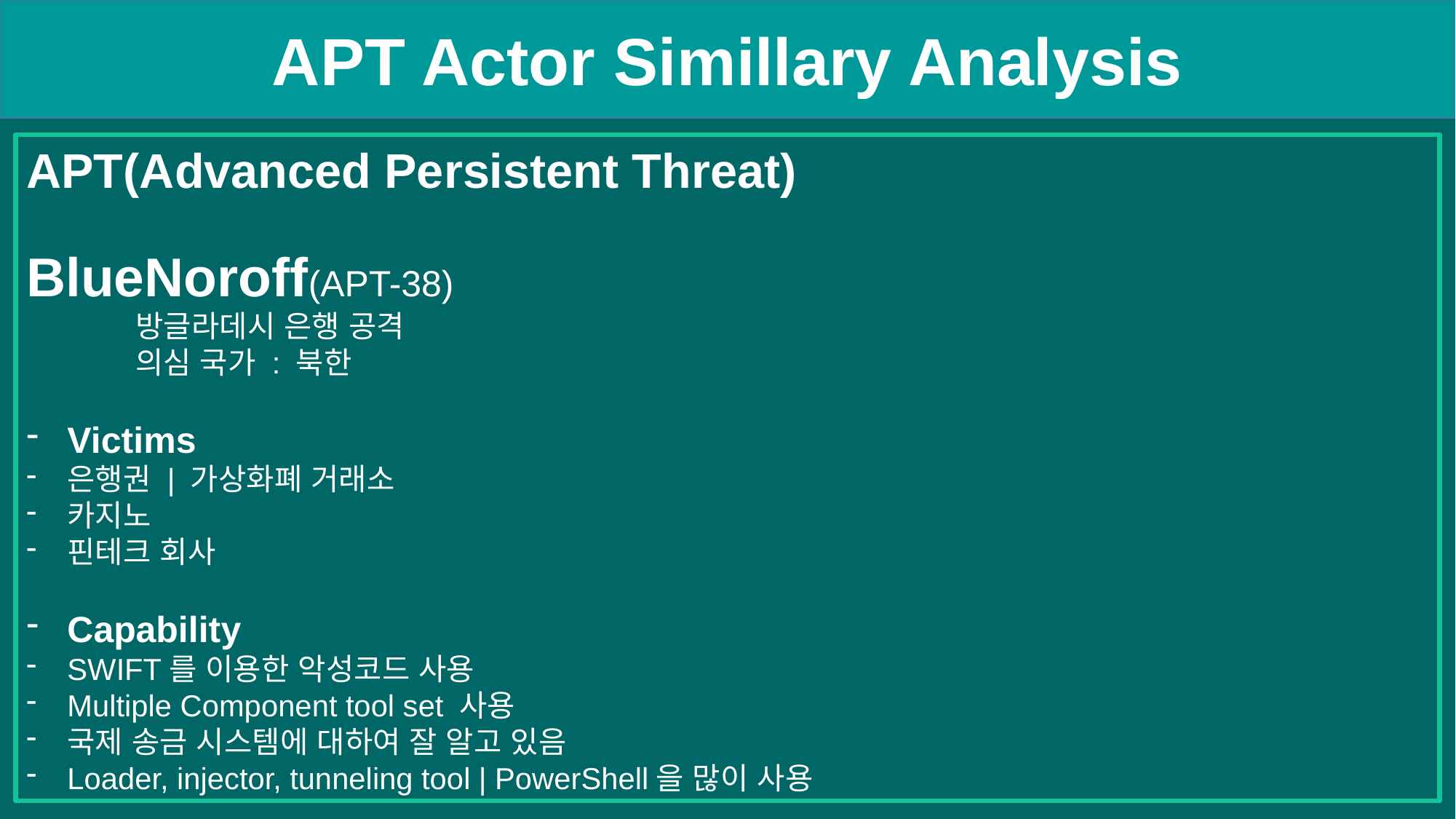

APT Actor Simillary Analysis
APT(Advanced Persistent Threat)

BlueNoroff(APT-38)
	방글라데시 은행 공격
	의심 국가 : 북한

Victims
은행권 | 가상화폐 거래소
카지노
핀테크 회사

Capability
SWIFT를 이용한 악성코드 사용
Multiple Component tool set 사용
국제 송금 시스템에 대하여 잘 알고 있음
Loader, injector, tunneling tool | PowerShell을 많이 사용